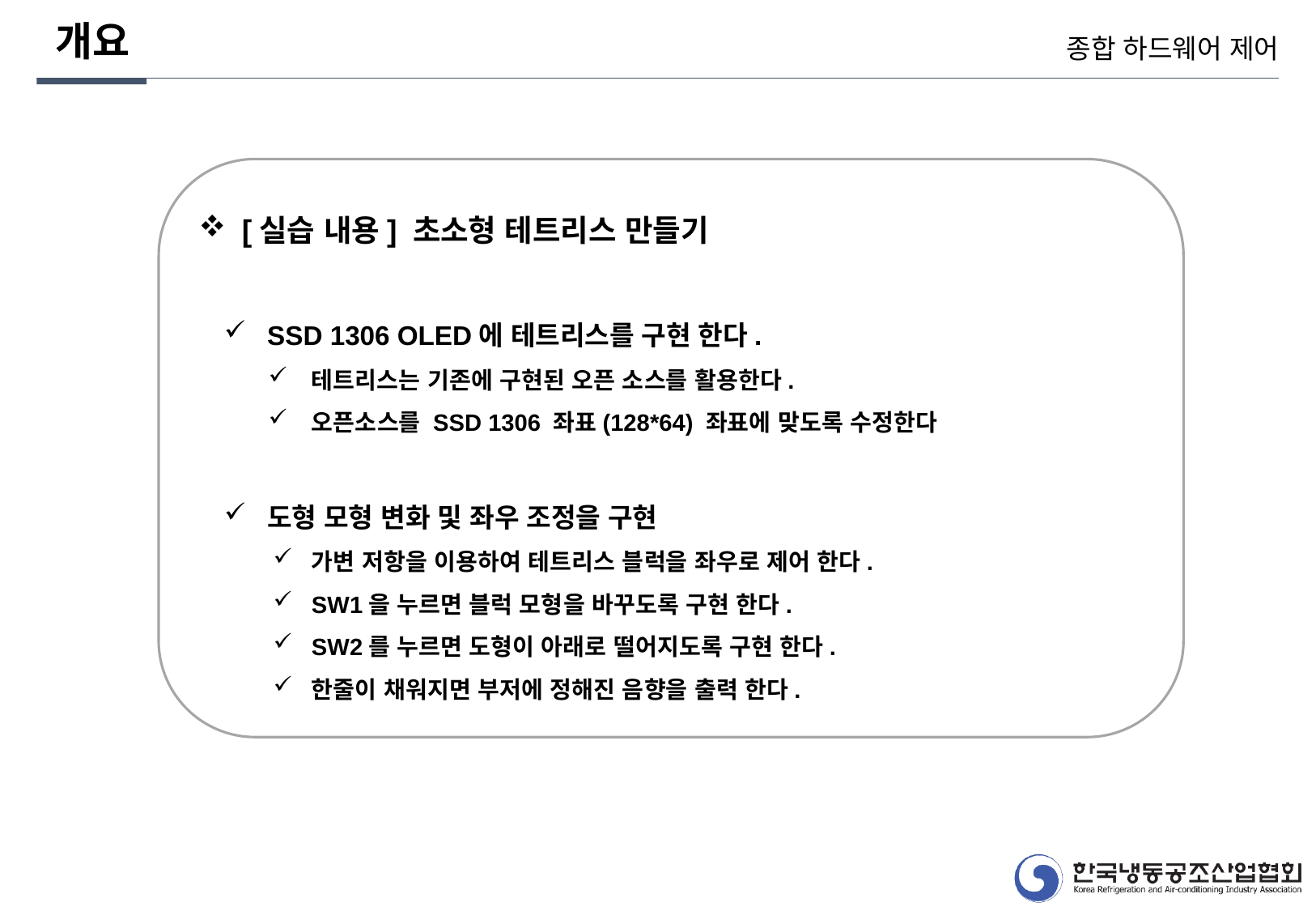

개요

종합 하드웨어 제어

[실습 내용] 초소형 테트리스 만들기

SSD 1306 OLED에 테트리스를 구현 한다.
테트리스는 기존에 구현된 오픈 소스를 활용한다.
오픈소스를 SSD 1306 좌표(128*64) 좌표에 맞도록 수정한다

도형 모형 변화 및 좌우 조정을 구현
가변 저항을 이용하여 테트리스 블럭을 좌우로 제어 한다.
SW1을 누르면 블럭 모형을 바꾸도록 구현 한다.
SW2를 누르면 도형이 아래로 떨어지도록 구현 한다.
한줄이 채워지면 부저에 정해진 음향을 출력 한다.